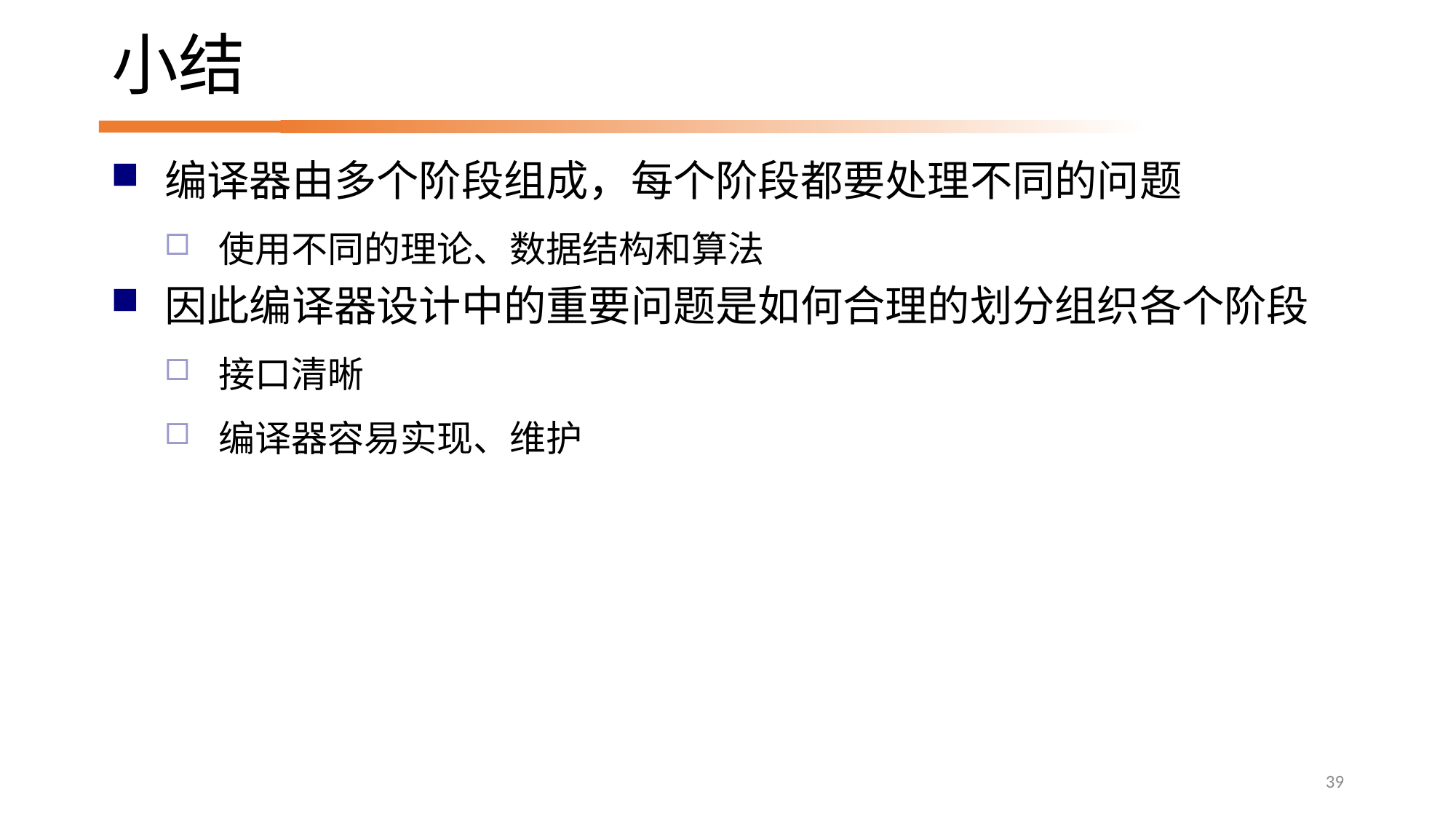

# 小结
编译器由多个阶段组成，每个阶段都要处理不同的问题
使用不同的理论、数据结构和算法
因此编译器设计中的重要问题是如何合理的划分组织各个阶段
接口清晰
编译器容易实现、维护
39